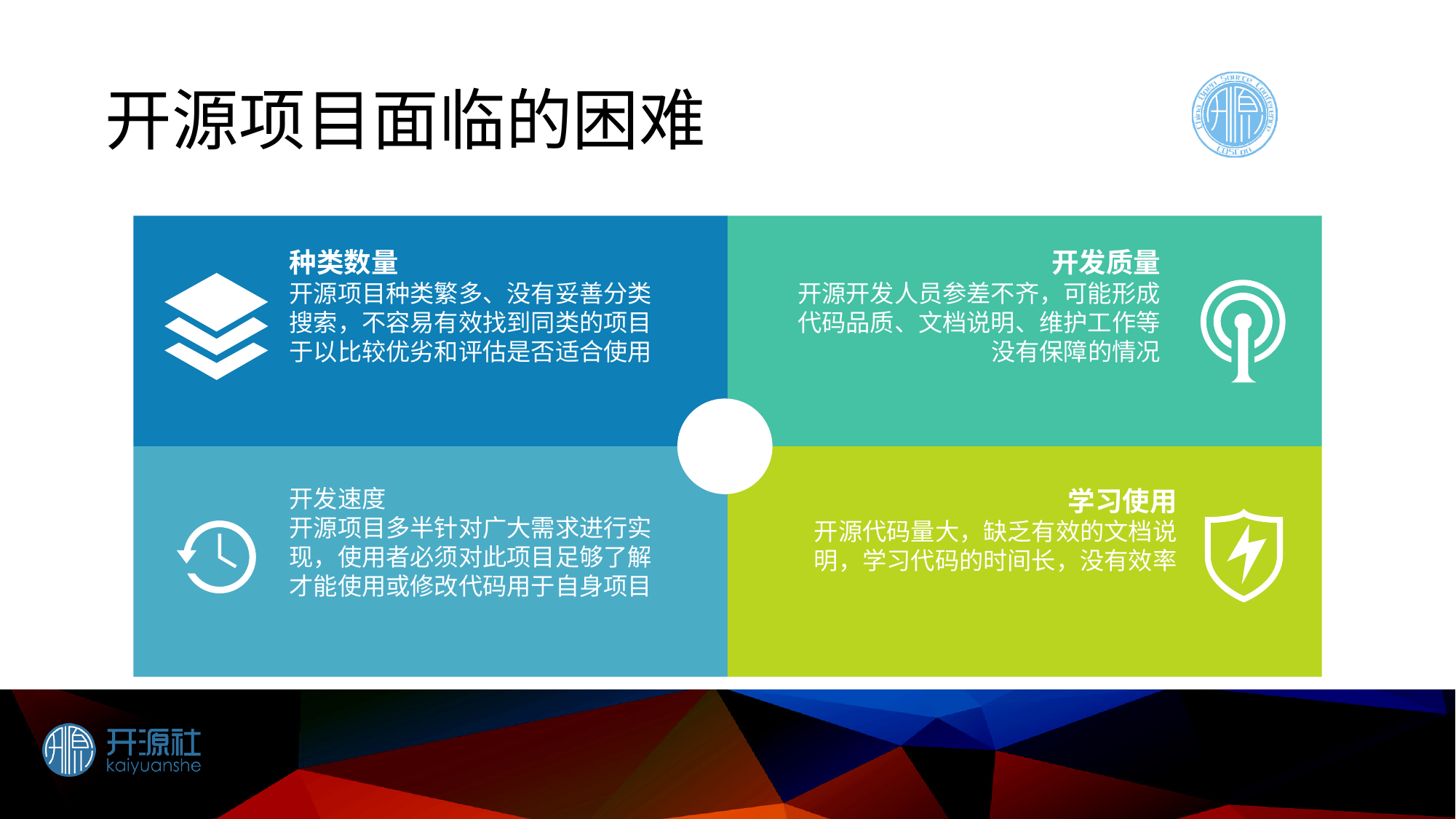

# 开源项目面临的困难

种类数量
开源项目种类繁多、没有妥善分类搜索，不容易有效找到同类的项目于以比较优劣和评估是否适合使用

开发质量
开源开发人员参差不齐，可能形成代码品质、文档说明、维护工作等没有保障的情况

开发速度
开源项目多半针对广大需求进行实现，使用者必须对此项目足够了解才能使用或修改代码用于自身项目
学习使用
开源代码量大，缺乏有效的文档说明，学习代码的时间长，没有效率